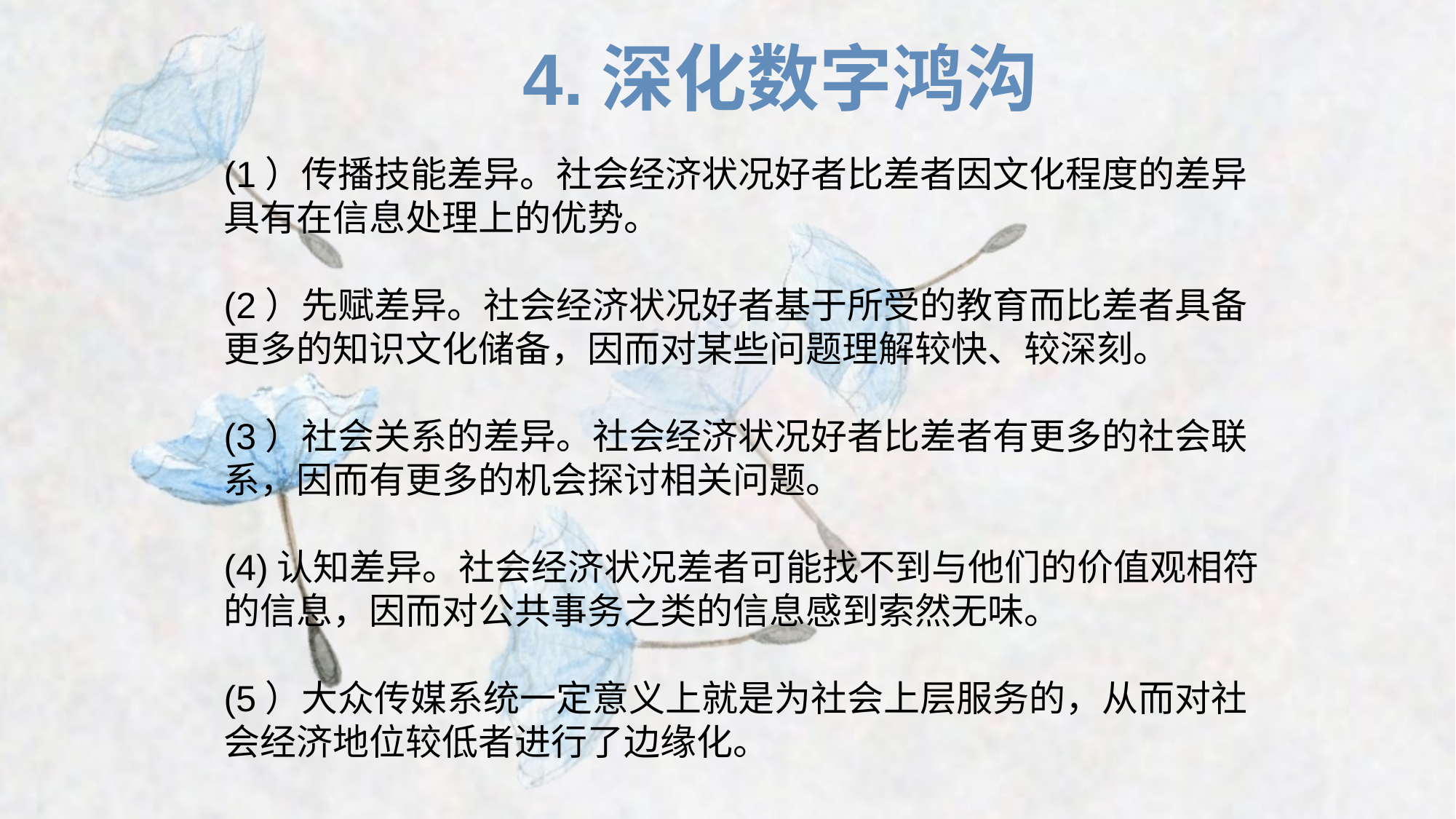

4.深化数字鸿沟

(1）传播技能差异。社会经济状况好者比差者因文化程度的差异具有在信息处理上的优势。

(2）先赋差异。社会经济状况好者基于所受的教育而比差者具备更多的知识文化储备，因而对某些问题理解较快、较深刻。

(3）社会关系的差异。社会经济状况好者比差者有更多的社会联系，因而有更多的机会探讨相关问题。

(4)认知差异。社会经济状况差者可能找不到与他们的价值观相符的信息，因而对公共事务之类的信息感到索然无味。

(5）大众传媒系统一定意义上就是为社会上层服务的，从而对社会经济地位较低者进行了边缘化。